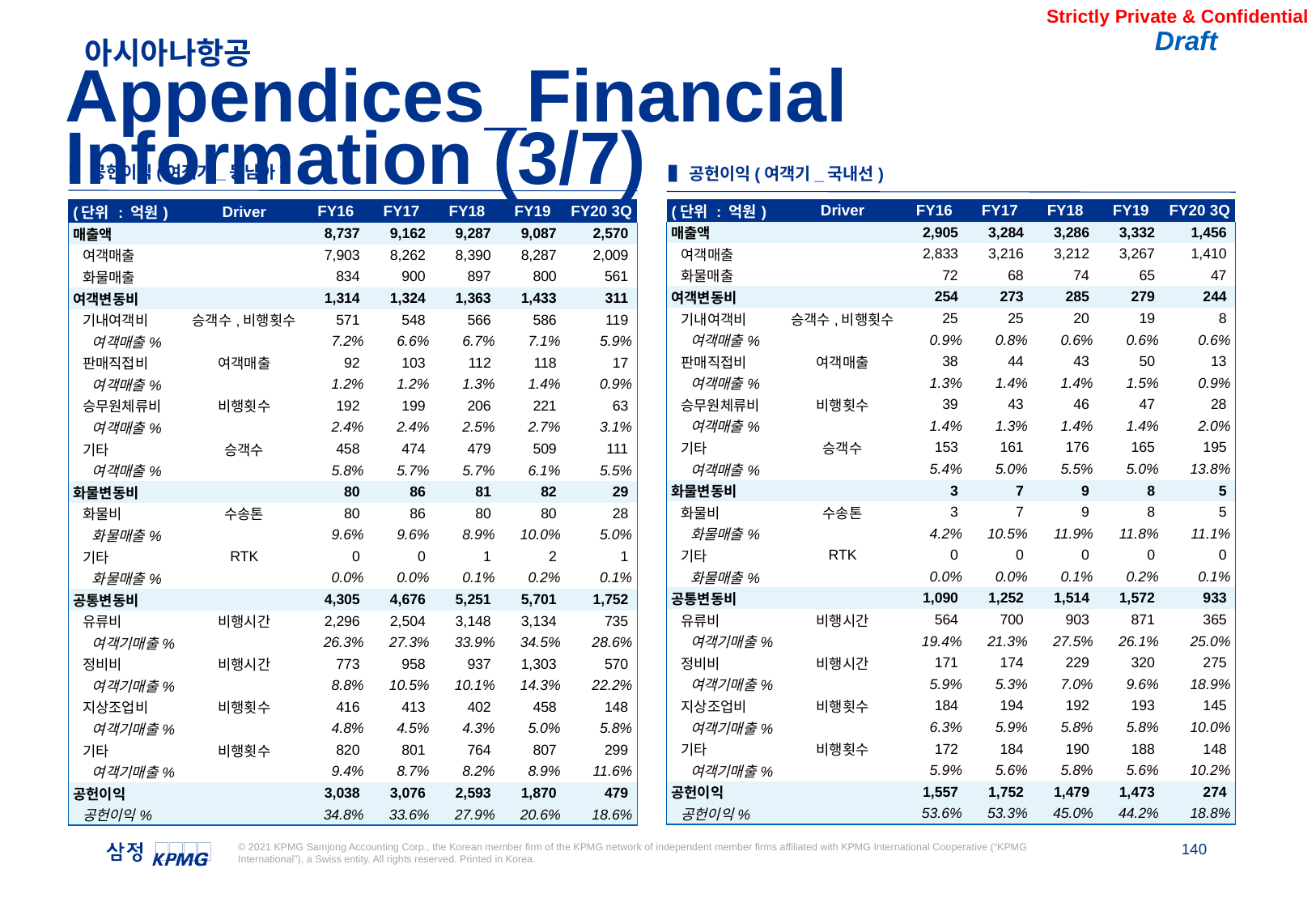

아시아나항공
Appendices_Financial Information (3/7)
▌공헌이익(여객기_동남아)

▌공헌이익(여객기_국내선)

| (단위 : 억원) | Driver | FY16 | FY17 | FY18 | FY19 | FY20 3Q |
| --- | --- | --- | --- | --- | --- | --- |
| 매출액 |  | 8,737 | 9,162 | 9,287 | 9,087 | 2,570 |
| 여객매출 |  | 7,903 | 8,262 | 8,390 | 8,287 | 2,009 |
| 화물매출 |  | 834 | 900 | 897 | 800 | 561 |
| 여객변동비 |  | 1,314 | 1,324 | 1,363 | 1,433 | 311 |
| 기내여객비 | 승객수,비행횟수 | 571 | 548 | 566 | 586 | 119 |
| 여객매출% |  | 7.2% | 6.6% | 6.7% | 7.1% | 5.9% |
| 판매직접비 | 여객매출 | 92 | 103 | 112 | 118 | 17 |
| 여객매출% |  | 1.2% | 1.2% | 1.3% | 1.4% | 0.9% |
| 승무원체류비 | 비행횟수 | 192 | 199 | 206 | 221 | 63 |
| 여객매출% |  | 2.4% | 2.4% | 2.5% | 2.7% | 3.1% |
| 기타 | 승객수 | 458 | 474 | 479 | 509 | 111 |
| 여객매출% |  | 5.8% | 5.7% | 5.7% | 6.1% | 5.5% |
| 화물변동비 |  | 80 | 86 | 81 | 82 | 29 |
| 화물비 | 수송톤 | 80 | 86 | 80 | 80 | 28 |
| 화물매출% |  | 9.6% | 9.6% | 8.9% | 10.0% | 5.0% |
| 기타 | RTK | 0 | 0 | 1 | 2 | 1 |
| 화물매출% |  | 0.0% | 0.0% | 0.1% | 0.2% | 0.1% |
| 공통변동비 |  | 4,305 | 4,676 | 5,251 | 5,701 | 1,752 |
| 유류비 | 비행시간 | 2,296 | 2,504 | 3,148 | 3,134 | 735 |
| 여객기매출% |  | 26.3% | 27.3% | 33.9% | 34.5% | 28.6% |
| 정비비 | 비행시간 | 773 | 958 | 937 | 1,303 | 570 |
| 여객기매출% |  | 8.8% | 10.5% | 10.1% | 14.3% | 22.2% |
| 지상조업비 | 비행횟수 | 416 | 413 | 402 | 458 | 148 |
| 여객기매출% |  | 4.8% | 4.5% | 4.3% | 5.0% | 5.8% |
| 기타 | 비행횟수 | 820 | 801 | 764 | 807 | 299 |
| 여객기매출% |  | 9.4% | 8.7% | 8.2% | 8.9% | 11.6% |
| 공헌이익 |  | 3,038 | 3,076 | 2,593 | 1,870 | 479 |
| 공헌이익% |  | 34.8% | 33.6% | 27.9% | 20.6% | 18.6% |
| (단위 : 억원) | Driver | FY16 | FY17 | FY18 | FY19 | FY20 3Q |
| --- | --- | --- | --- | --- | --- | --- |
| 매출액 |  | 2,905 | 3,284 | 3,286 | 3,332 | 1,456 |
| 여객매출 |  | 2,833 | 3,216 | 3,212 | 3,267 | 1,410 |
| 화물매출 |  | 72 | 68 | 74 | 65 | 47 |
| 여객변동비 |  | 254 | 273 | 285 | 279 | 244 |
| 기내여객비 | 승객수,비행횟수 | 25 | 25 | 20 | 19 | 8 |
| 여객매출% |  | 0.9% | 0.8% | 0.6% | 0.6% | 0.6% |
| 판매직접비 | 여객매출 | 38 | 44 | 43 | 50 | 13 |
| 여객매출% |  | 1.3% | 1.4% | 1.4% | 1.5% | 0.9% |
| 승무원체류비 | 비행횟수 | 39 | 43 | 46 | 47 | 28 |
| 여객매출% |  | 1.4% | 1.3% | 1.4% | 1.4% | 2.0% |
| 기타 | 승객수 | 153 | 161 | 176 | 165 | 195 |
| 여객매출% |  | 5.4% | 5.0% | 5.5% | 5.0% | 13.8% |
| 화물변동비 |  | 3 | 7 | 9 | 8 | 5 |
| 화물비 | 수송톤 | 3 | 7 | 9 | 8 | 5 |
| 화물매출% |  | 4.2% | 10.5% | 11.9% | 11.8% | 11.1% |
| 기타 | RTK | 0 | 0 | 0 | 0 | 0 |
| 화물매출% |  | 0.0% | 0.0% | 0.1% | 0.2% | 0.1% |
| 공통변동비 |  | 1,090 | 1,252 | 1,514 | 1,572 | 933 |
| 유류비 | 비행시간 | 564 | 700 | 903 | 871 | 365 |
| 여객기매출% |  | 19.4% | 21.3% | 27.5% | 26.1% | 25.0% |
| 정비비 | 비행시간 | 171 | 174 | 229 | 320 | 275 |
| 여객기매출% |  | 5.9% | 5.3% | 7.0% | 9.6% | 18.9% |
| 지상조업비 | 비행횟수 | 184 | 194 | 192 | 193 | 145 |
| 여객기매출% |  | 6.3% | 5.9% | 5.8% | 5.8% | 10.0% |
| 기타 | 비행횟수 | 172 | 184 | 190 | 188 | 148 |
| 여객기매출% |  | 5.9% | 5.6% | 5.8% | 5.6% | 10.2% |
| 공헌이익 |  | 1,557 | 1,752 | 1,479 | 1,473 | 274 |
| 공헌이익% |  | 53.6% | 53.3% | 45.0% | 44.2% | 18.8% |